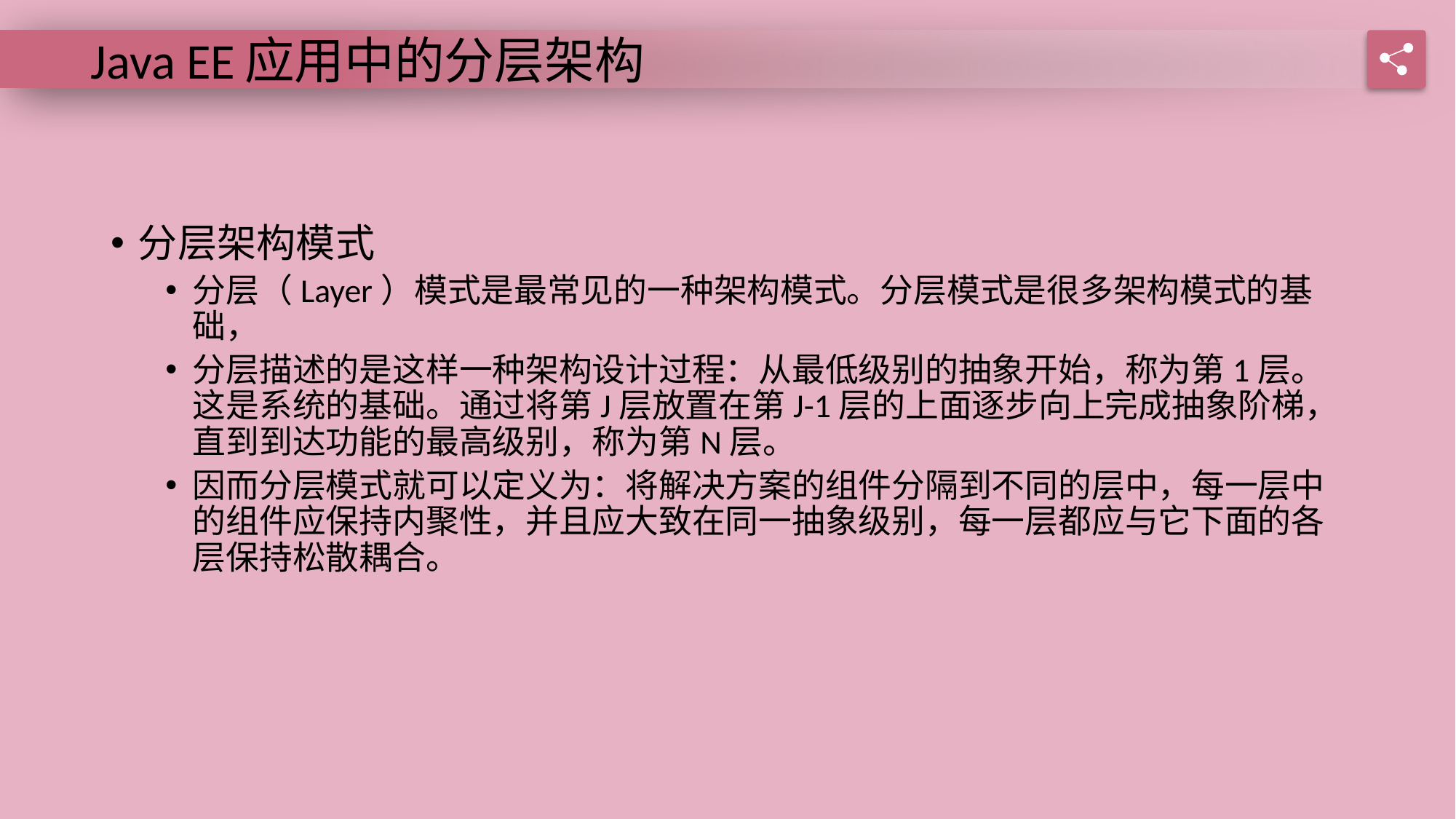

分层架构模式
分层（Layer）模式是最常见的一种架构模式。分层模式是很多架构模式的基础，
分层描述的是这样一种架构设计过程：从最低级别的抽象开始，称为第1层。这是系统的基础。通过将第J层放置在第J-1层的上面逐步向上完成抽象阶梯，直到到达功能的最高级别，称为第N层。
因而分层模式就可以定义为：将解决方案的组件分隔到不同的层中，每一层中的组件应保持内聚性，并且应大致在同一抽象级别，每一层都应与它下面的各层保持松散耦合。
Java EE应用中的分层架构